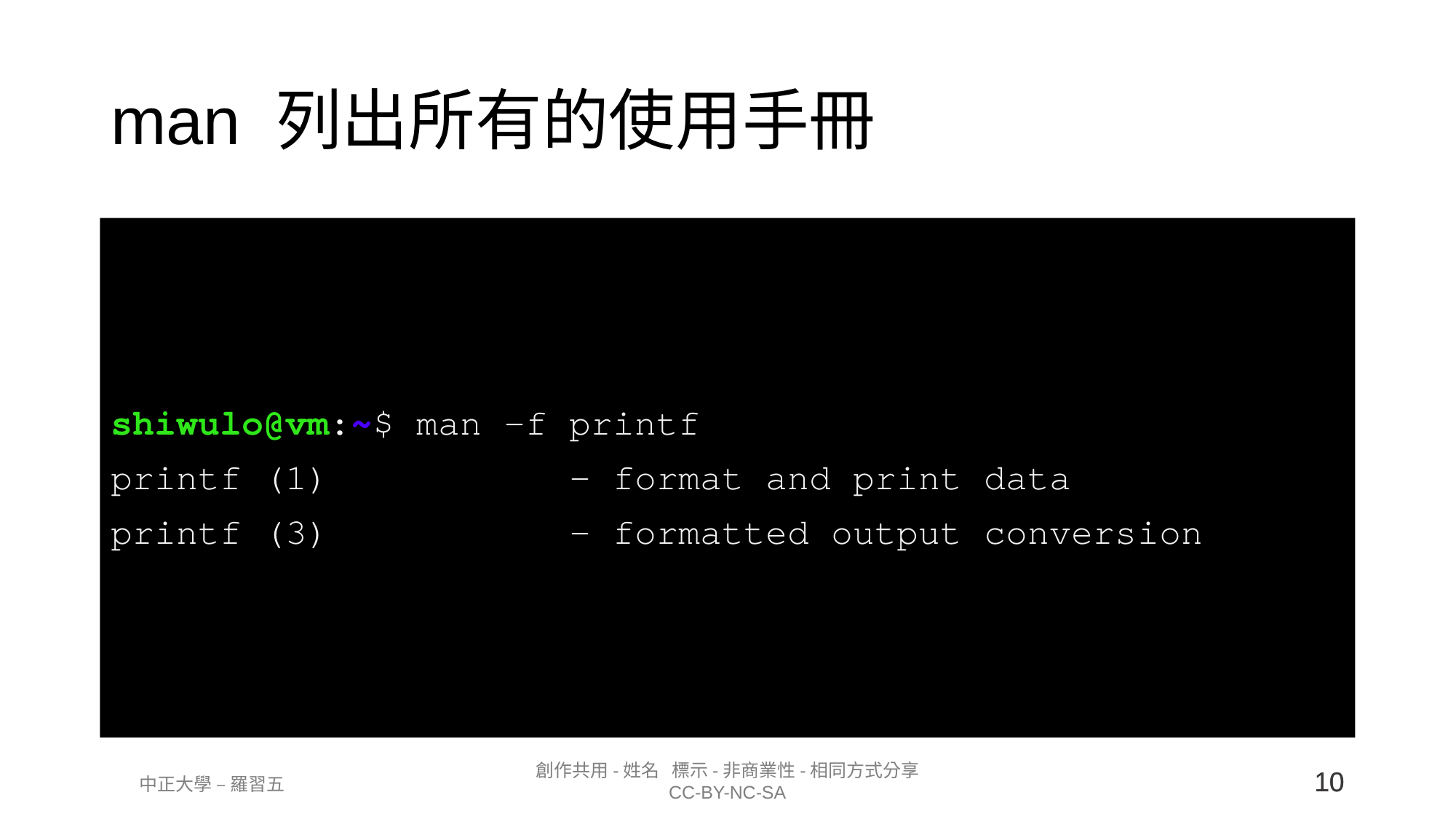

# man 列出所有的使用手冊
shiwulo@vm:~$ man -f printf
printf (1)           - format and print data
printf (3)           - formatted output conversion